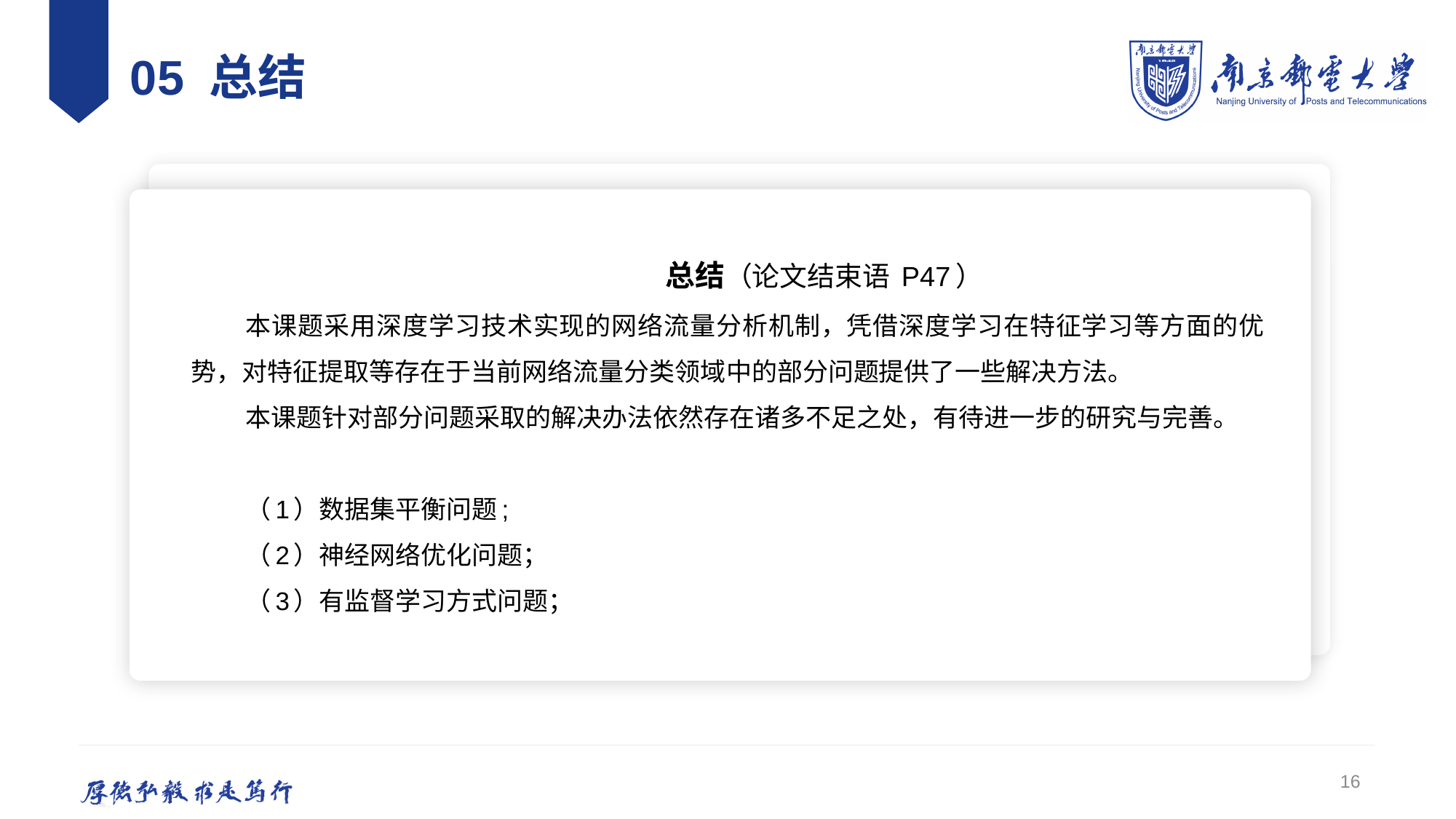

# 05 总结

                            总结（论文结束语 P47）
本课题采用深度学习技术实现的网络流量分析机制，凭借深度学习在特征学习等方面的优势，对特征提取等存在于当前网络流量分类领域中的部分问题提供了一些解决方法。
本课题针对部分问题采取的解决办法依然存在诸多不足之处，有待进一步的研究与完善。

（1）数据集平衡问题;
（2）神经网络优化问题；
（3）有监督学习方式问题；
16